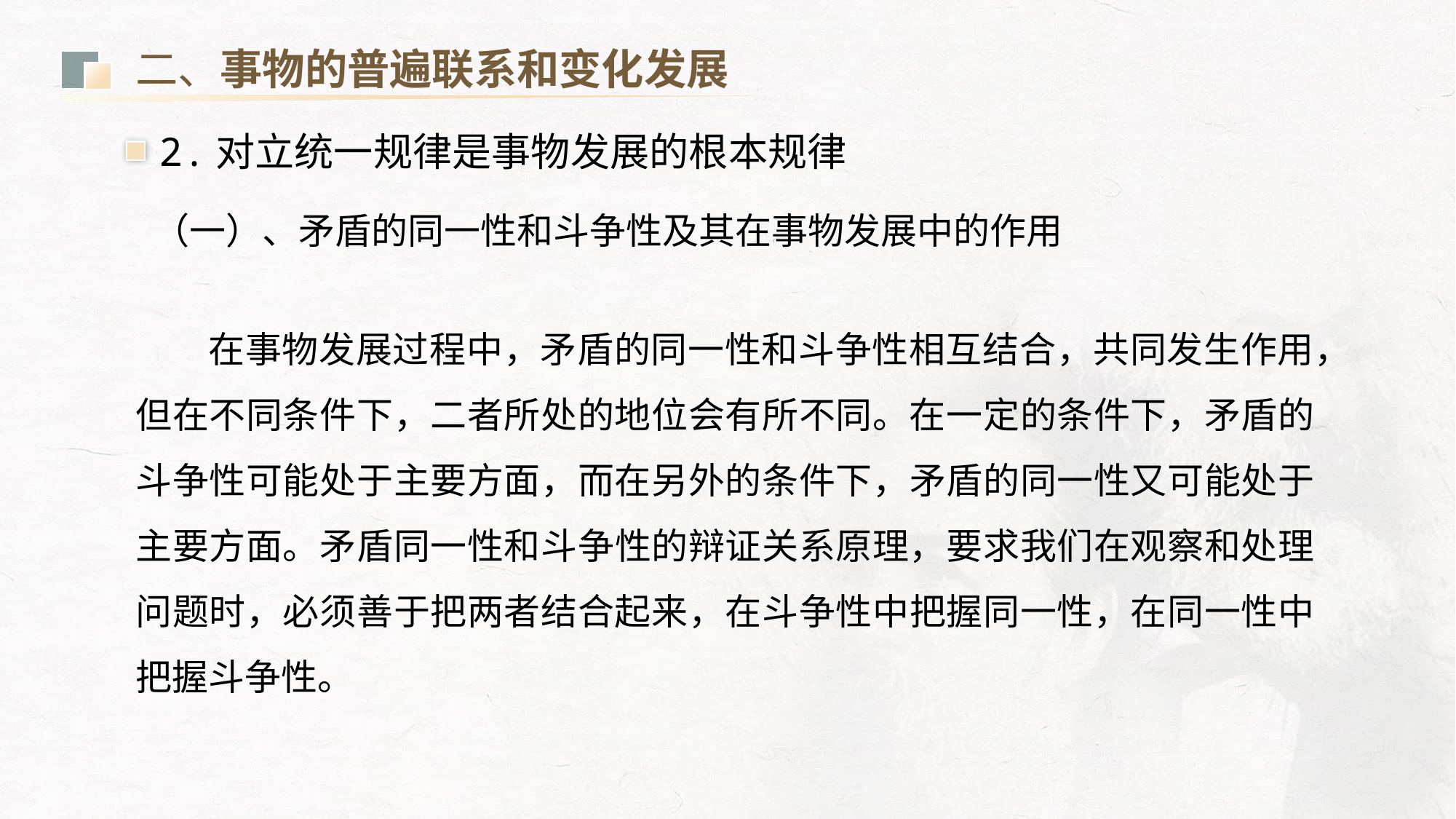

二、事物的普遍联系和变化发展

2.对立统一规律是事物发展的根本规律

（一）、矛盾的同一性和斗争性及其在事物发展中的作用
在事物发展过程中，矛盾的同一性和斗争性相互结合，共同发生作用，但在不同条件下，二者所处的地位会有所不同。在一定的条件下，矛盾的斗争性可能处于主要方面，而在另外的条件下，矛盾的同一性又可能处于主要方面。矛盾同一性和斗争性的辩证关系原理，要求我们在观察和处理问题时，必须善于把两者结合起来，在斗争性中把握同一性，在同一性中把握斗争性。